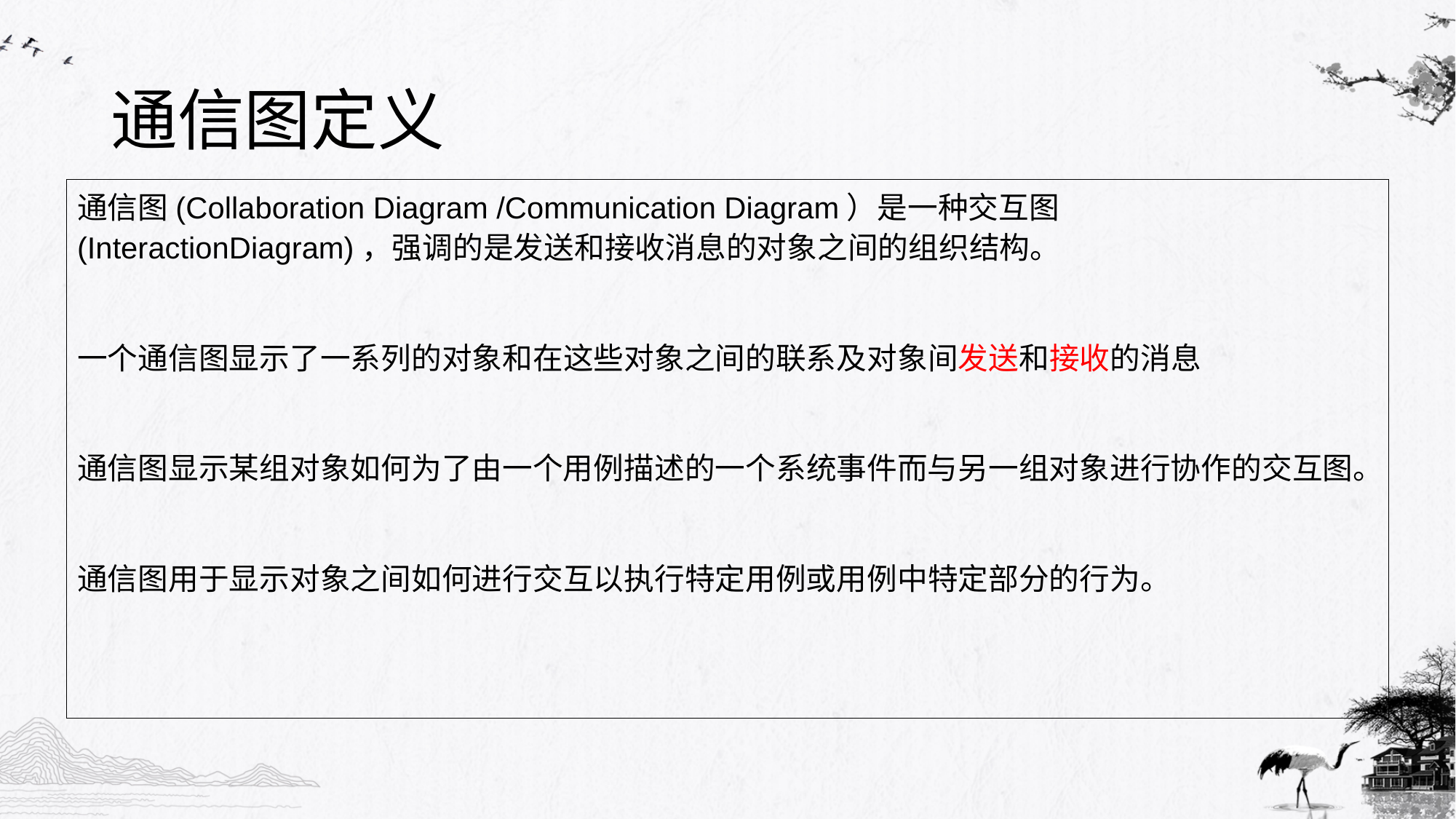

# 通信图定义
通信图(Collaboration Diagram /Communication Diagram）是一种交互图(InteractionDiagram)，强调的是发送和接收消息的对象之间的组织结构。

一个通信图显示了一系列的对象和在这些对象之间的联系及对象间发送和接收的消息

通信图显示某组对象如何为了由一个用例描述的一个系统事件而与另一组对象进行协作的交互图。

通信图用于显示对象之间如何进行交互以执行特定用例或用例中特定部分的行为。